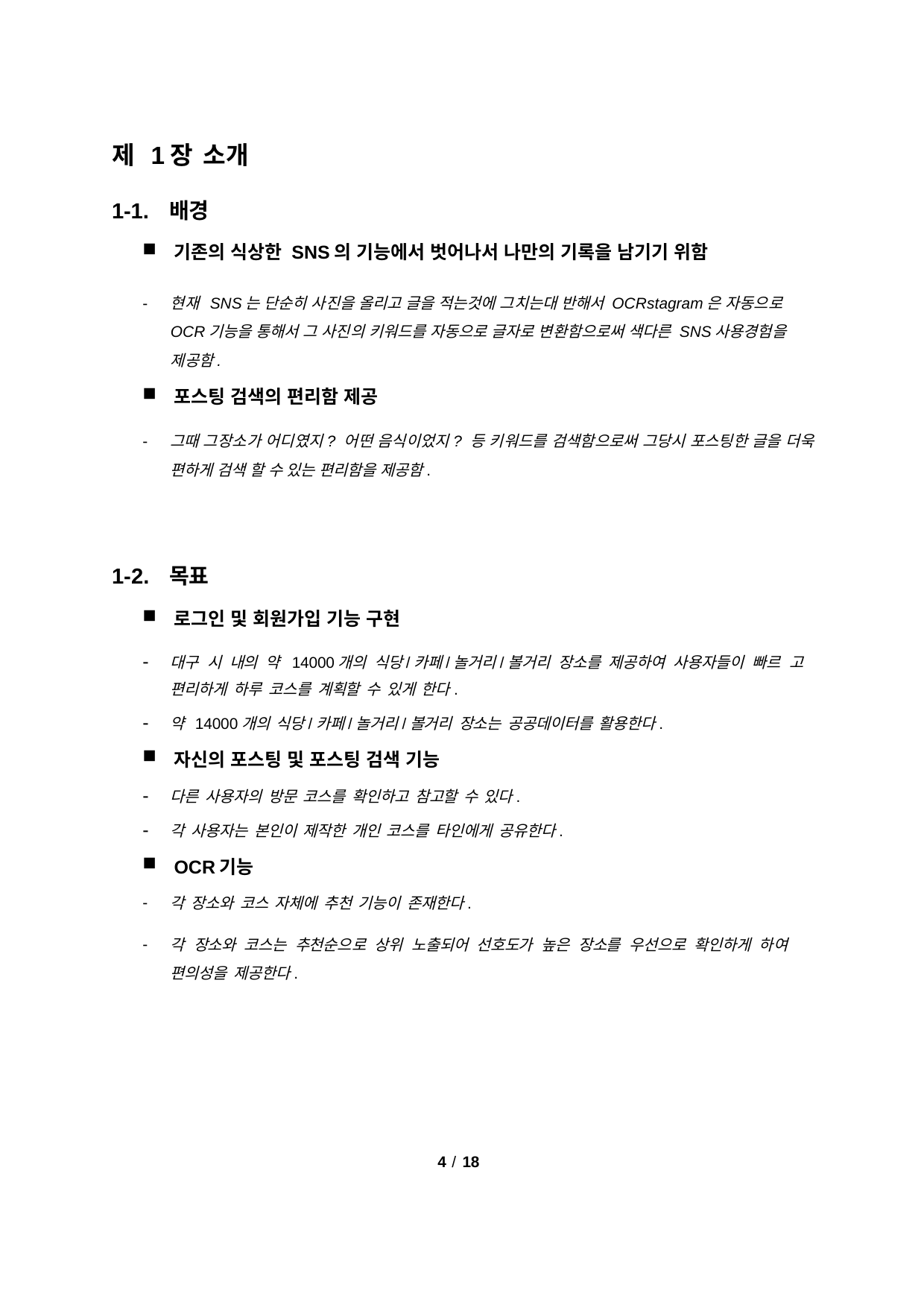

제 1장 소개
1-1.	배경

기존의 식상한 SNS의 기능에서 벗어나서 나만의 기록을 남기기 위함
-	현재 SNS는 단순히 사진을 올리고 글을 적는것에 그치는대 반해서 OCRstagram은 자동으로 OCR기능을 통해서 그 사진의 키워드를 자동으로 글자로 변환함으로써 색다른 SNS사용경험을 제공함.

포스팅 검색의 편리함 제공
-    그때 그장소가 어디였지? 어떤 음식이었지? 등 키워드를 검색함으로써 그당시 포스팅한 글을 더욱 편하게 검색 할 수 있는 편리함을 제공함.
1-2.	목표
로그인 및 회원가입 기능 구현
대구 시 내의 약 14000개의 식당/카페/놀거리/볼거리 장소를 제공하여 사용자들이 빠르  고 편리하게 하루 코스를 계획할 수 있게 한다.

약 14000개의 식당/카페/놀거리/볼거리 장소는 공공데이터를 활용한다.

자신의 포스팅 및 포스팅 검색 기능

다른 사용자의 방문 코스를 확인하고 참고할 수 있다.

각 사용자는 본인이 제작한 개인 코스를 타인에게 공유한다.

OCR기능

각 장소와 코스 자체에 추천 기능이 존재한다.
각 장소와 코스는 추천순으로 상위 노출되어 선호도가 높은 장소를 우선으로 확인하게  하여 편의성을 제공한다.
4 / 18